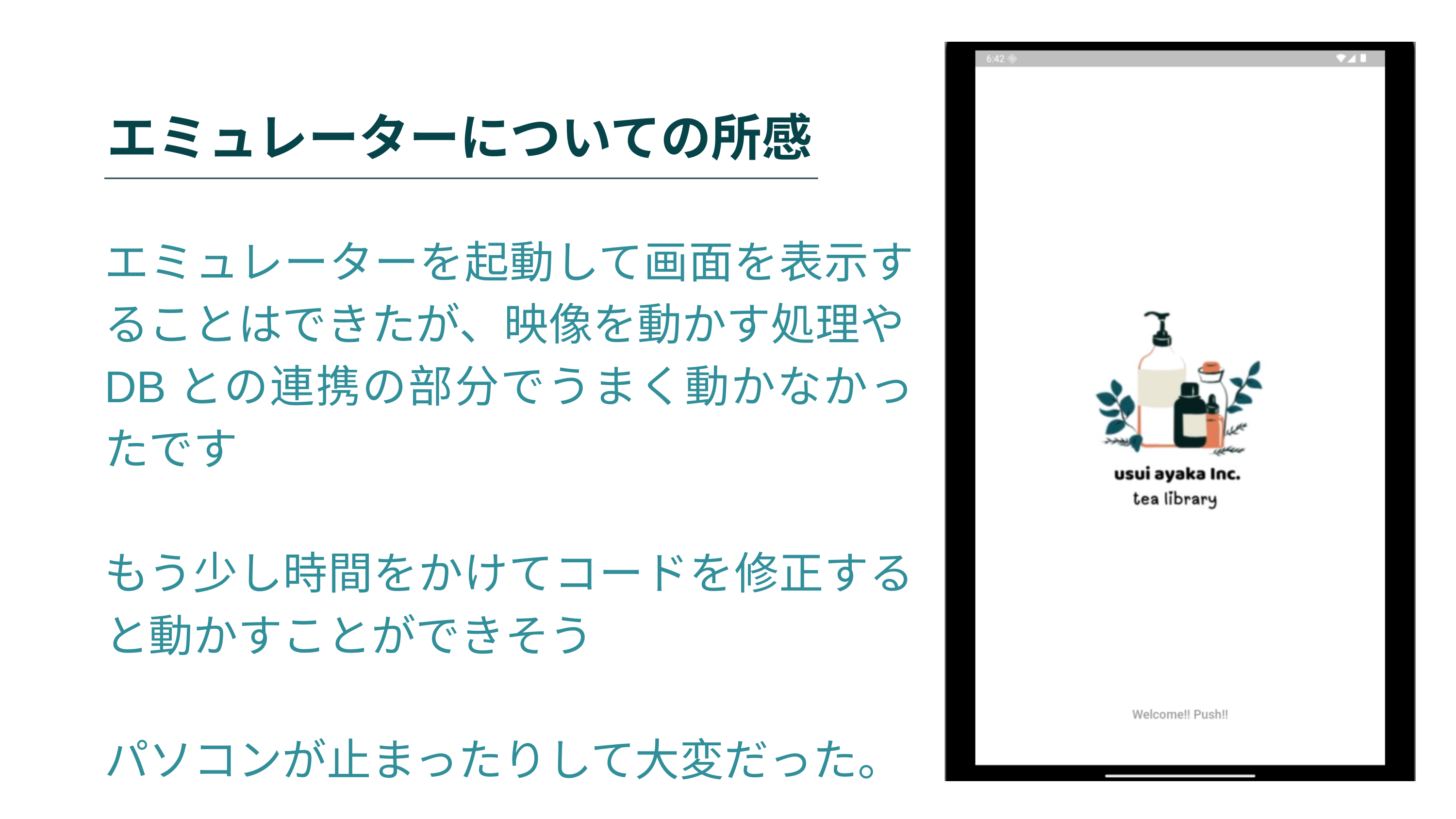

エミュレーターについての所感

エミュレーターを起動して画面を表示することはできたが、映像を動かす処理やDBとの連携の部分でうまく動かなかったです

もう少し時間をかけてコードを修正すると動かすことができそう

パソコンが止まったりして大変だった。